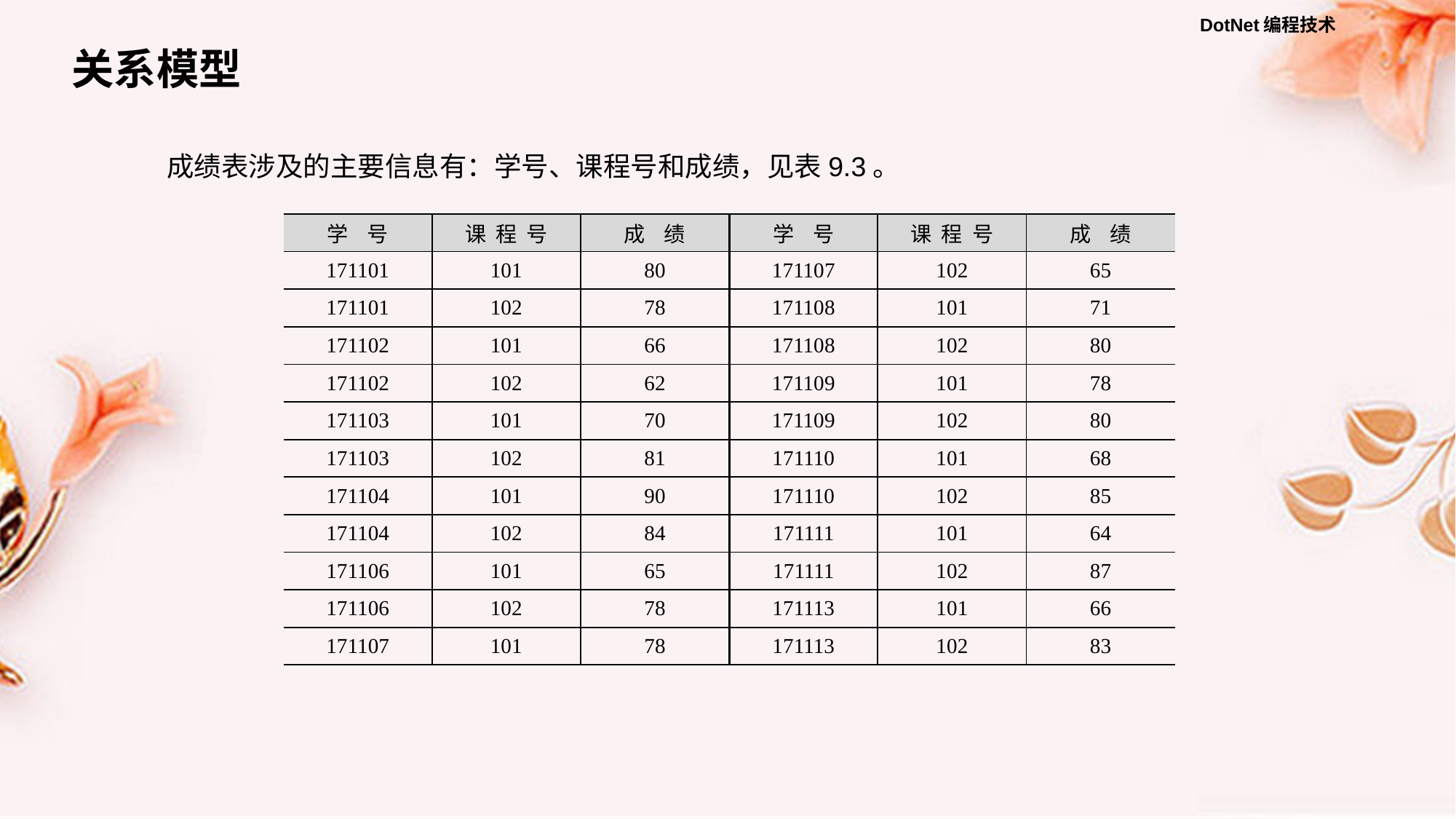

关系模型
成绩表涉及的主要信息有：学号、课程号和成绩，见表9.3。
| 学 号 | 课 程 号 | 成 绩 | 学 号 | 课 程 号 | 成 绩 |
| --- | --- | --- | --- | --- | --- |
| 171101 | 101 | 80 | 171107 | 102 | 65 |
| 171101 | 102 | 78 | 171108 | 101 | 71 |
| 171102 | 101 | 66 | 171108 | 102 | 80 |
| 171102 | 102 | 62 | 171109 | 101 | 78 |
| 171103 | 101 | 70 | 171109 | 102 | 80 |
| 171103 | 102 | 81 | 171110 | 101 | 68 |
| 171104 | 101 | 90 | 171110 | 102 | 85 |
| 171104 | 102 | 84 | 171111 | 101 | 64 |
| 171106 | 101 | 65 | 171111 | 102 | 87 |
| 171106 | 102 | 78 | 171113 | 101 | 66 |
| 171107 | 101 | 78 | 171113 | 102 | 83 |